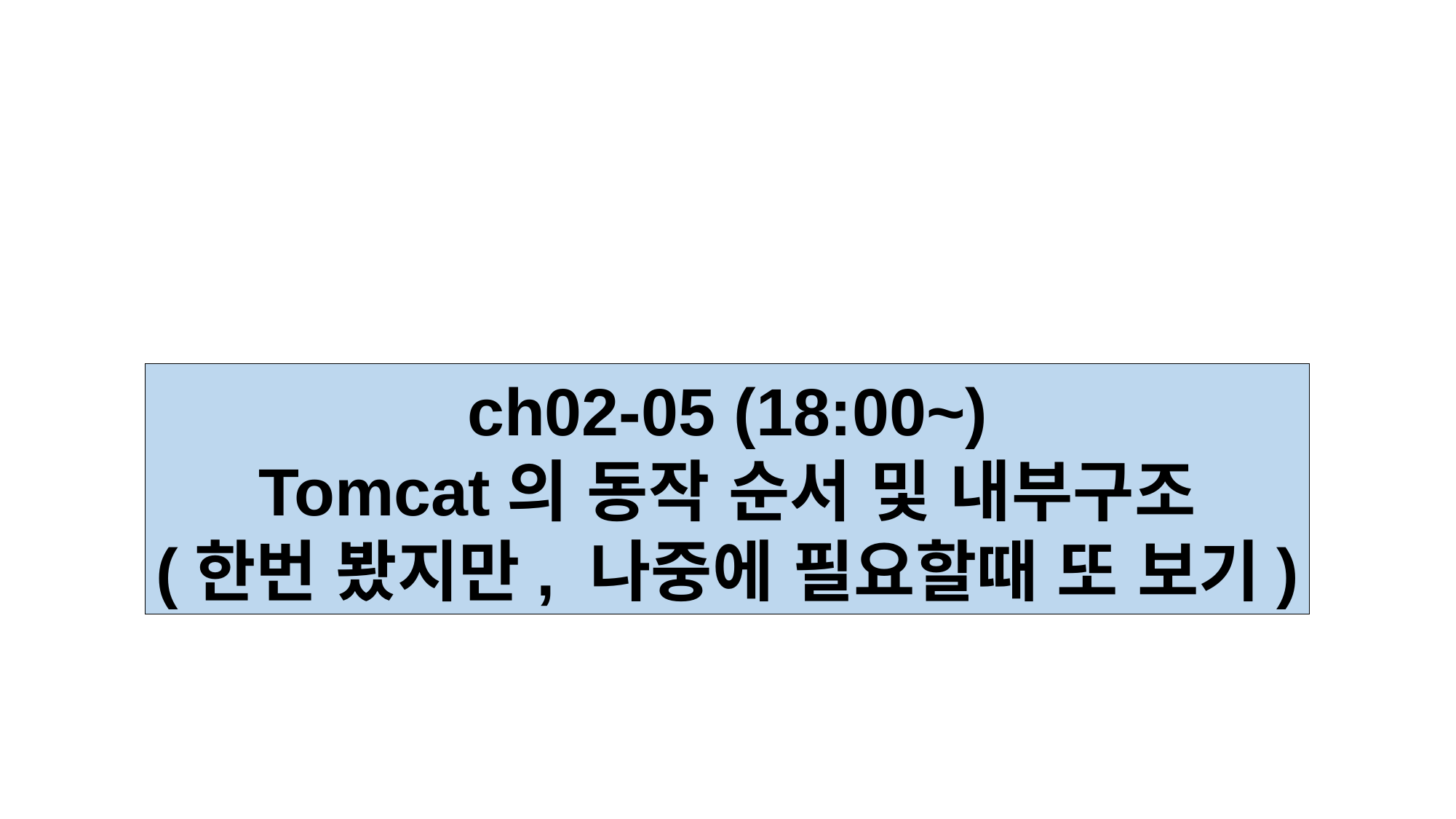

ch02-05 (18:00~)
Tomcat의 동작 순서 및 내부구조
(한번 봤지만, 나중에 필요할때 또 보기)